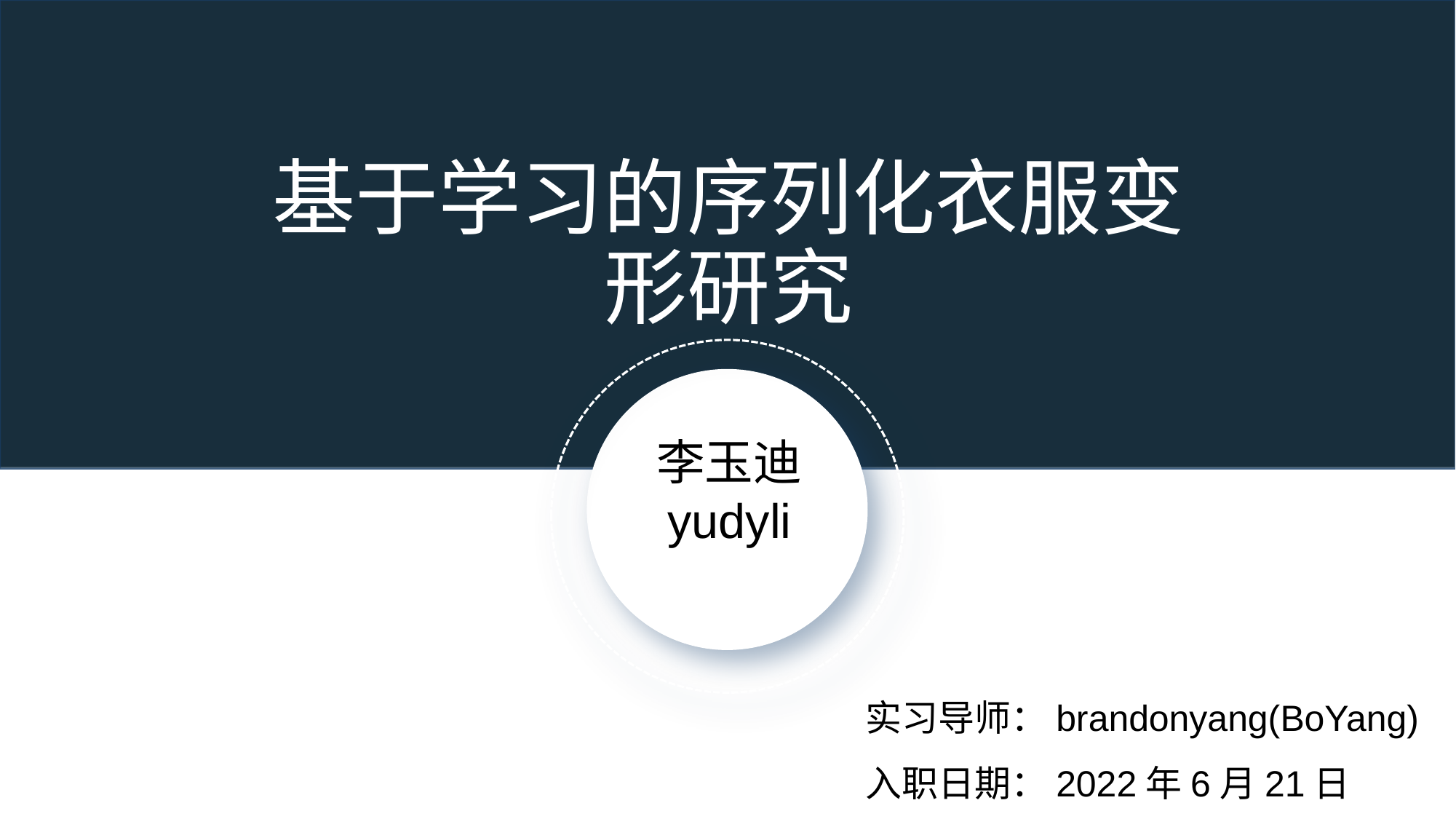

# gongzuo
基于学习的序列化衣服变形研究

李玉迪
yudyli
实习导师：brandonyang(BoYang)
入职日期：2022年6月21日